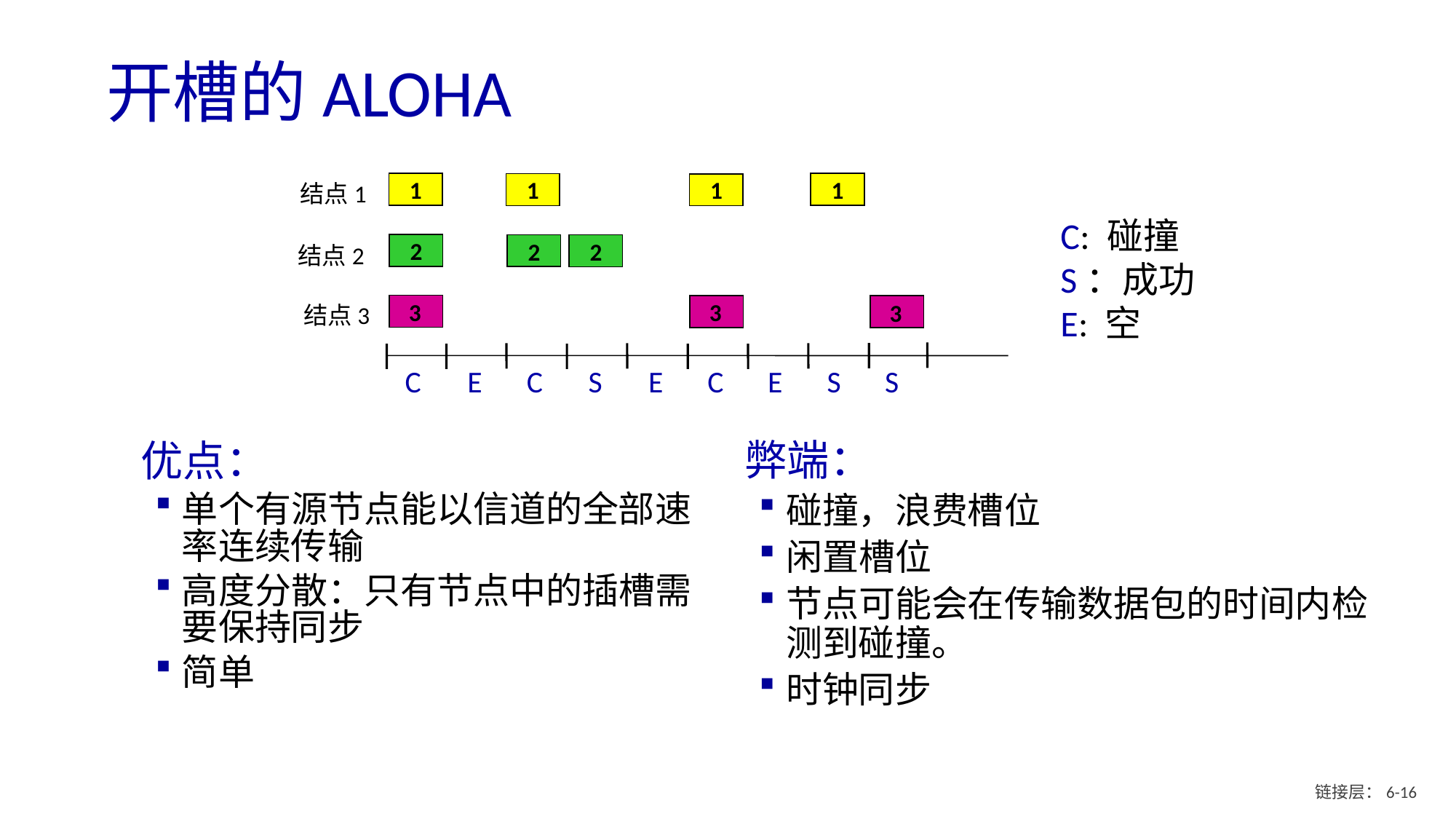

# 开槽的ALOHA
1

1

1

1

结点1
C: 碰撞
S：成功
E: 空
2

2

2

结点2
3

3

3

结点3

E
E
E
C
C
S
C
S
S
弊端：
碰撞，浪费槽位
闲置槽位
节点可能会在传输数据包的时间内检测到碰撞。
时钟同步
优点：
单个有源节点能以信道的全部速率连续传输
高度分散：只有节点中的插槽需要保持同步
简单

链接层：6-16